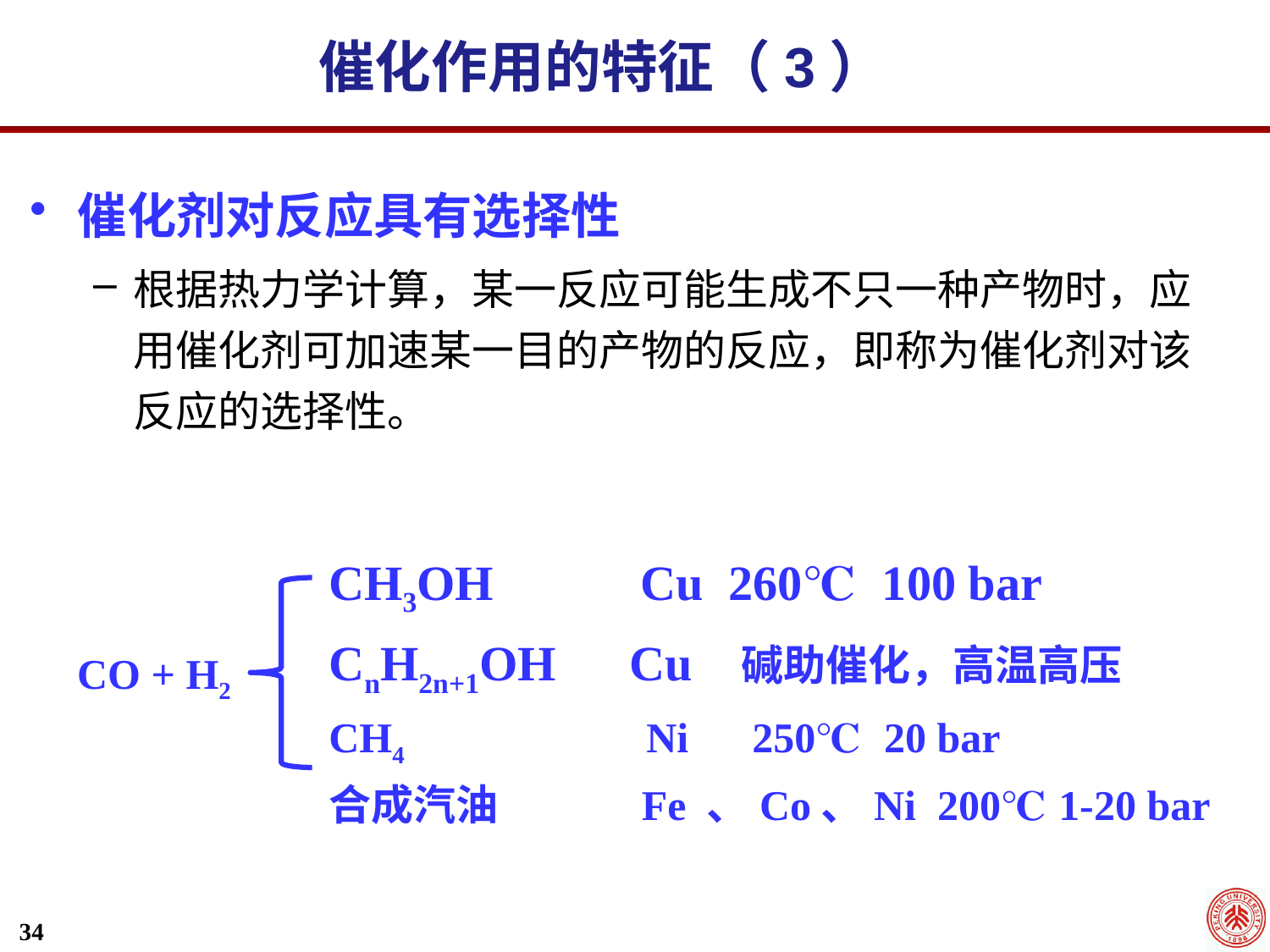

催化作用的特征（3）

催化剂对反应具有选择性
根据热力学计算，某一反应可能生成不只一种产物时，应用催化剂可加速某一目的产物的反应，即称为催化剂对该反应的选择性。
CH3OH            Cu  260℃  100 bar
CnH2n+1OH      Cu   碱助催化，高温高压
CH4            	      Ni      250℃  20 bar
合成汽油              Fe 、Co、Ni  200℃ 1-20 bar

CO + H2
34